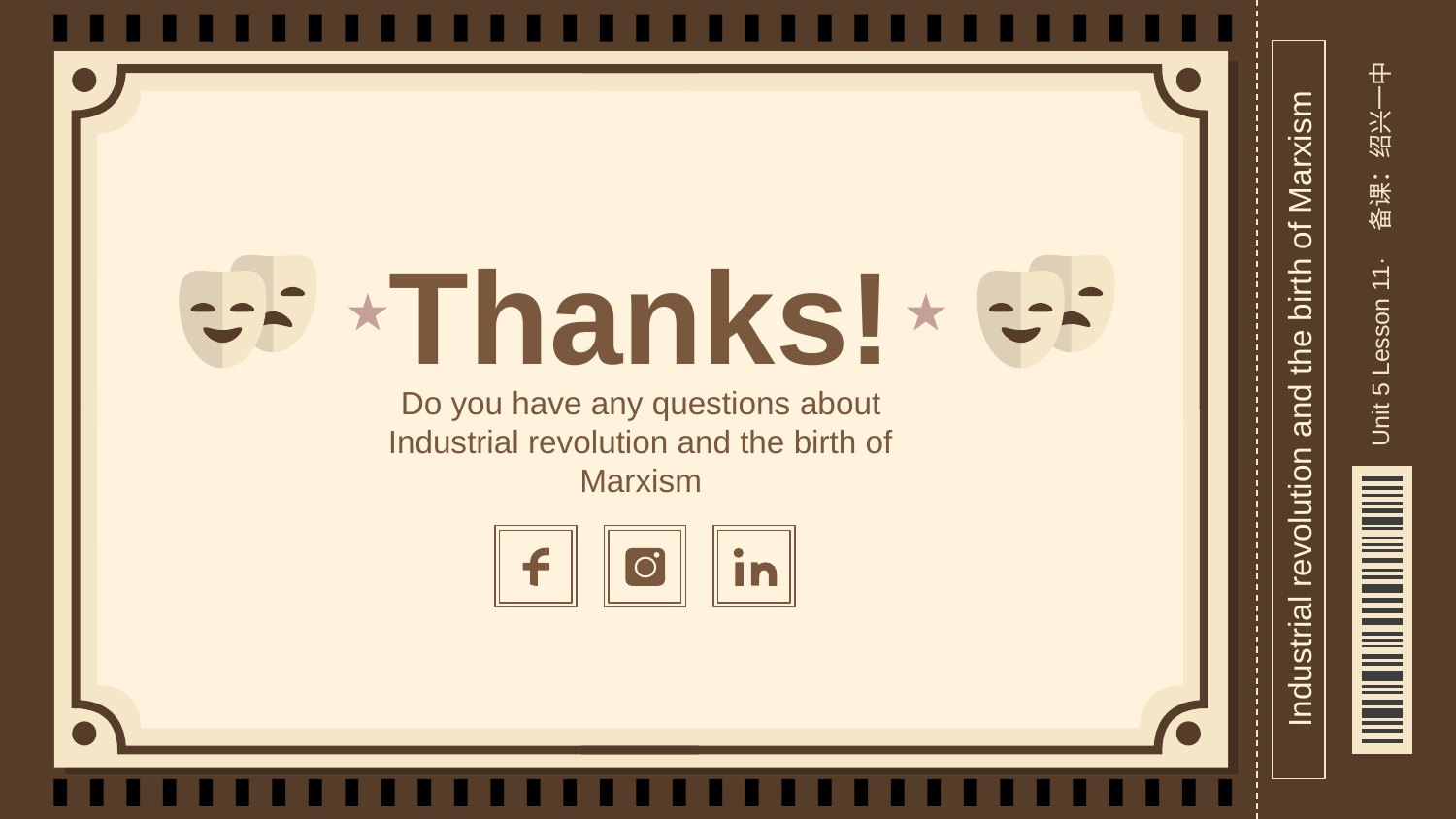

备课：绍兴一中

# Thanks!

Unit 5 Lesson 11·
Industrial revolution and the birth of Marxism
Do you have any questions about Industrial revolution and the birth of Marxism